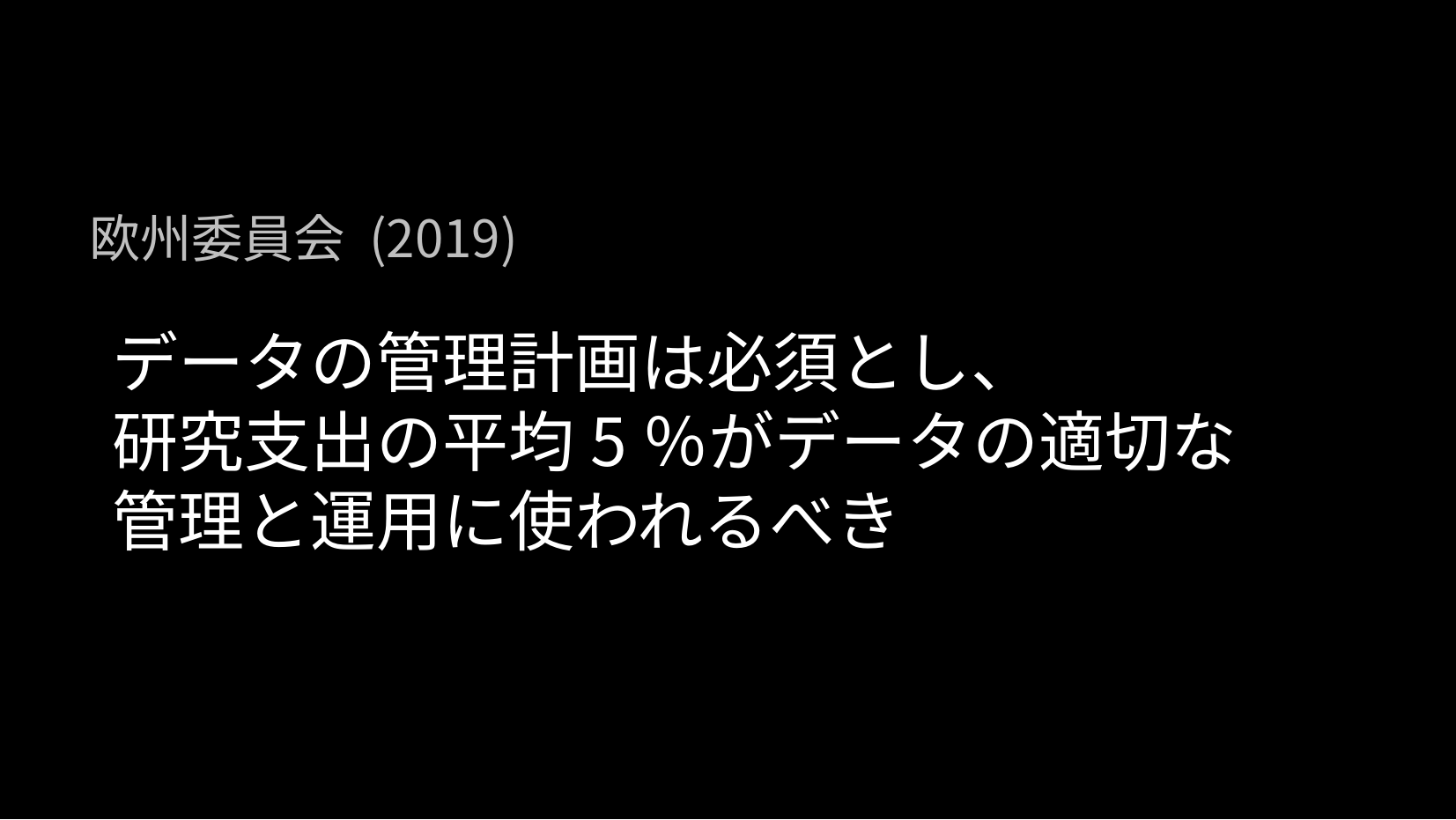

欧州委員会 (2019)
データの管理計画は必須とし、
研究支出の平均5％がデータの適切な管理と運用に使われるべき